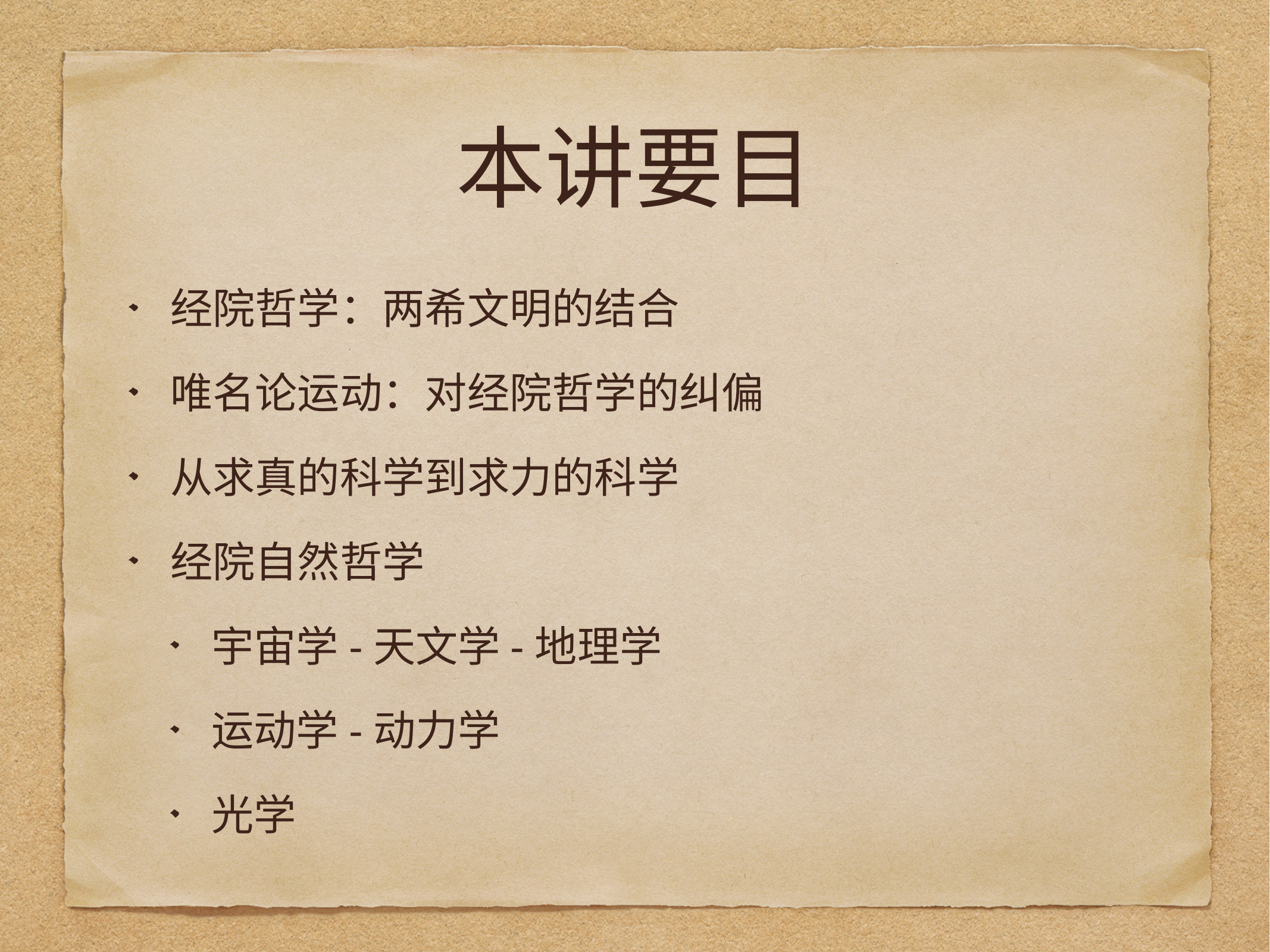

# 本讲要目
经院哲学：两希文明的结合
唯名论运动：对经院哲学的纠偏
从求真的科学到求力的科学
经院自然哲学
宇宙学-天文学-地理学
运动学-动力学
光学